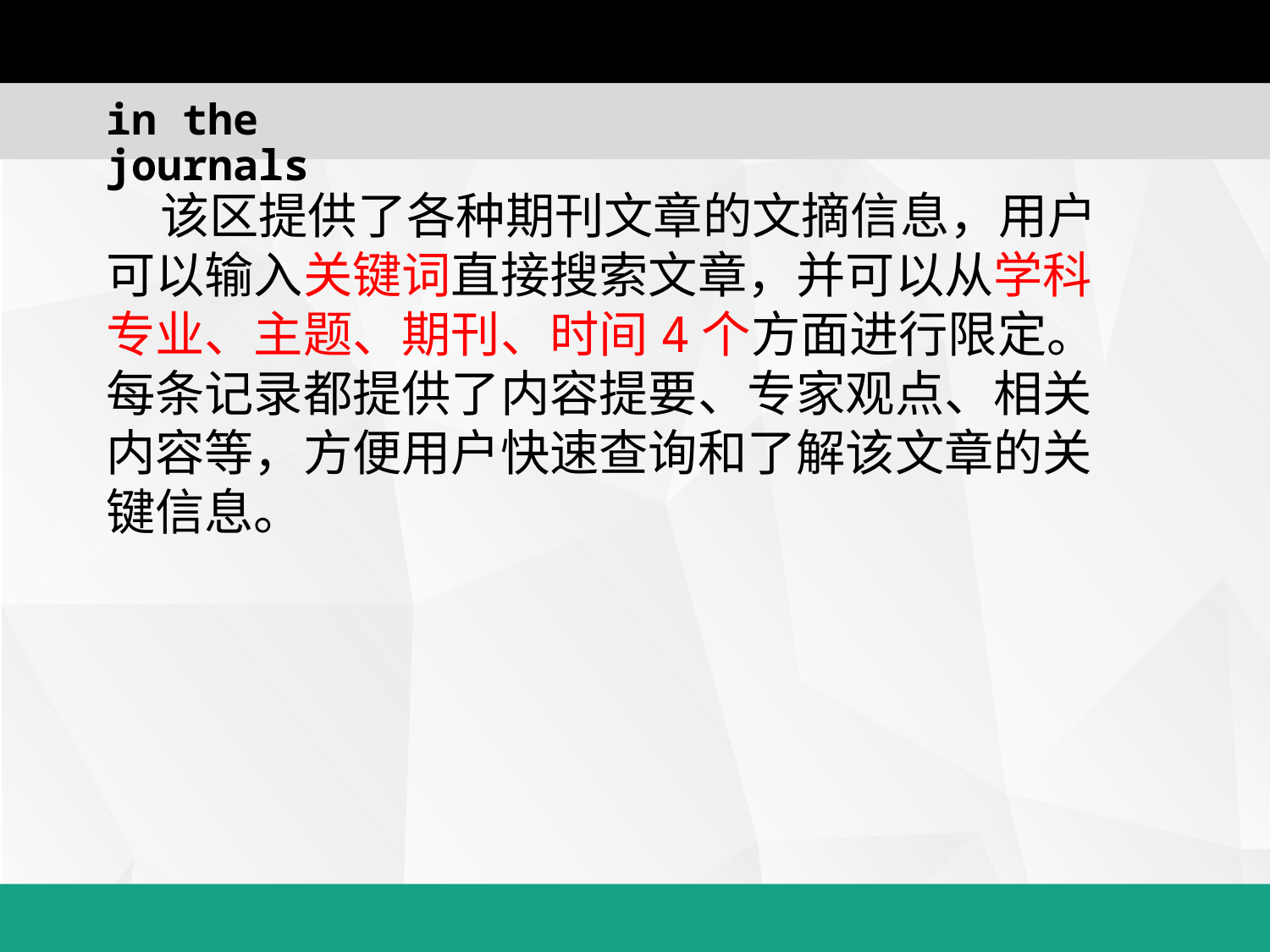

in the journals
    该区提供了各种期刊文章的文摘信息，用户可以输入关键词直接搜索文章，并可以从学科专业、主题、期刊、时间4个方面进行限定。每条记录都提供了内容提要、专家观点、相关内容等，方便用户快速查询和了解该文章的关键信息。